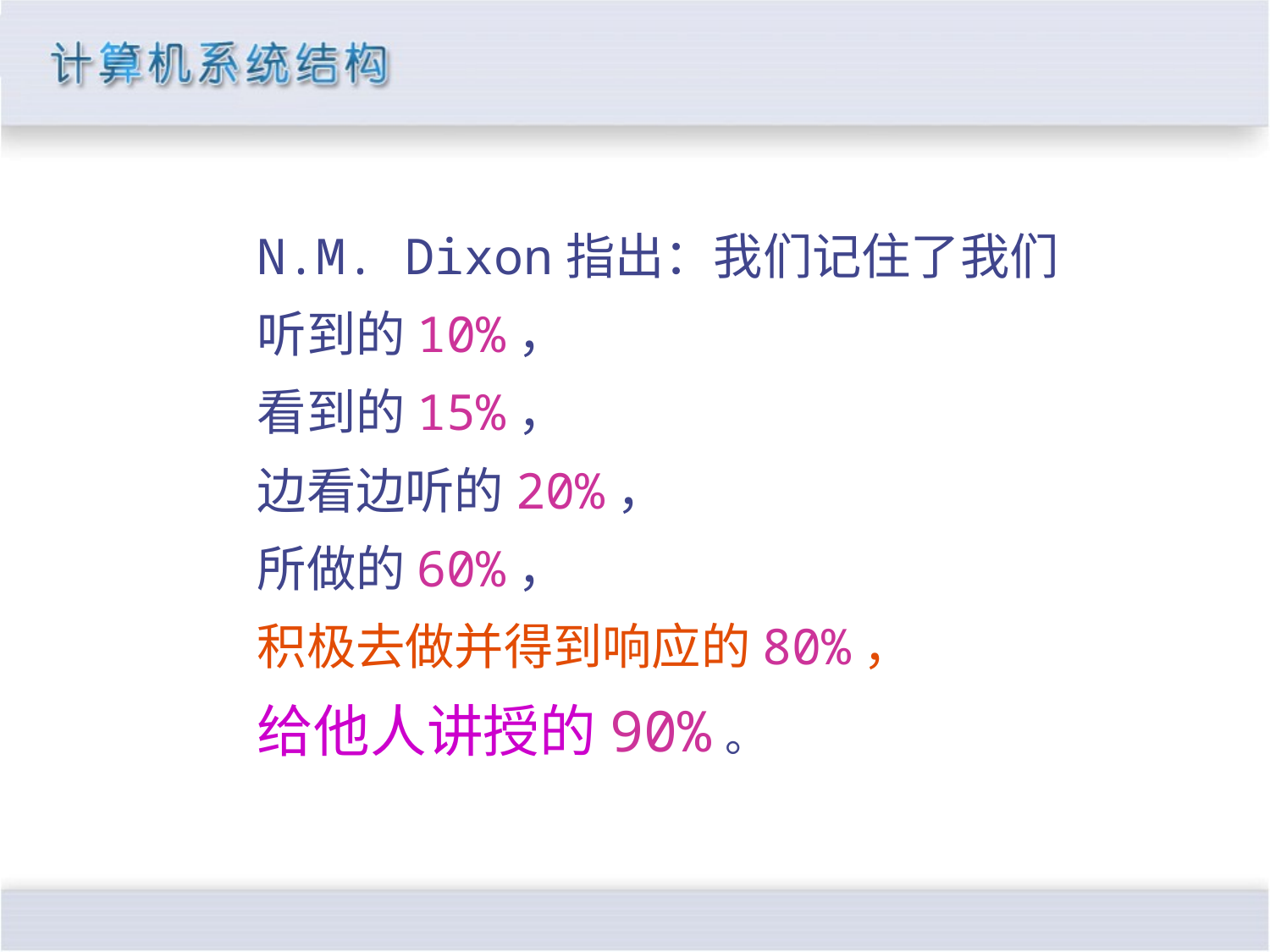

N.M. Dixon指出：我们记住了我们
听到的10%，
看到的15%，
边看边听的20%，
所做的60%，
积极去做并得到响应的80%，
给他人讲授的90%。